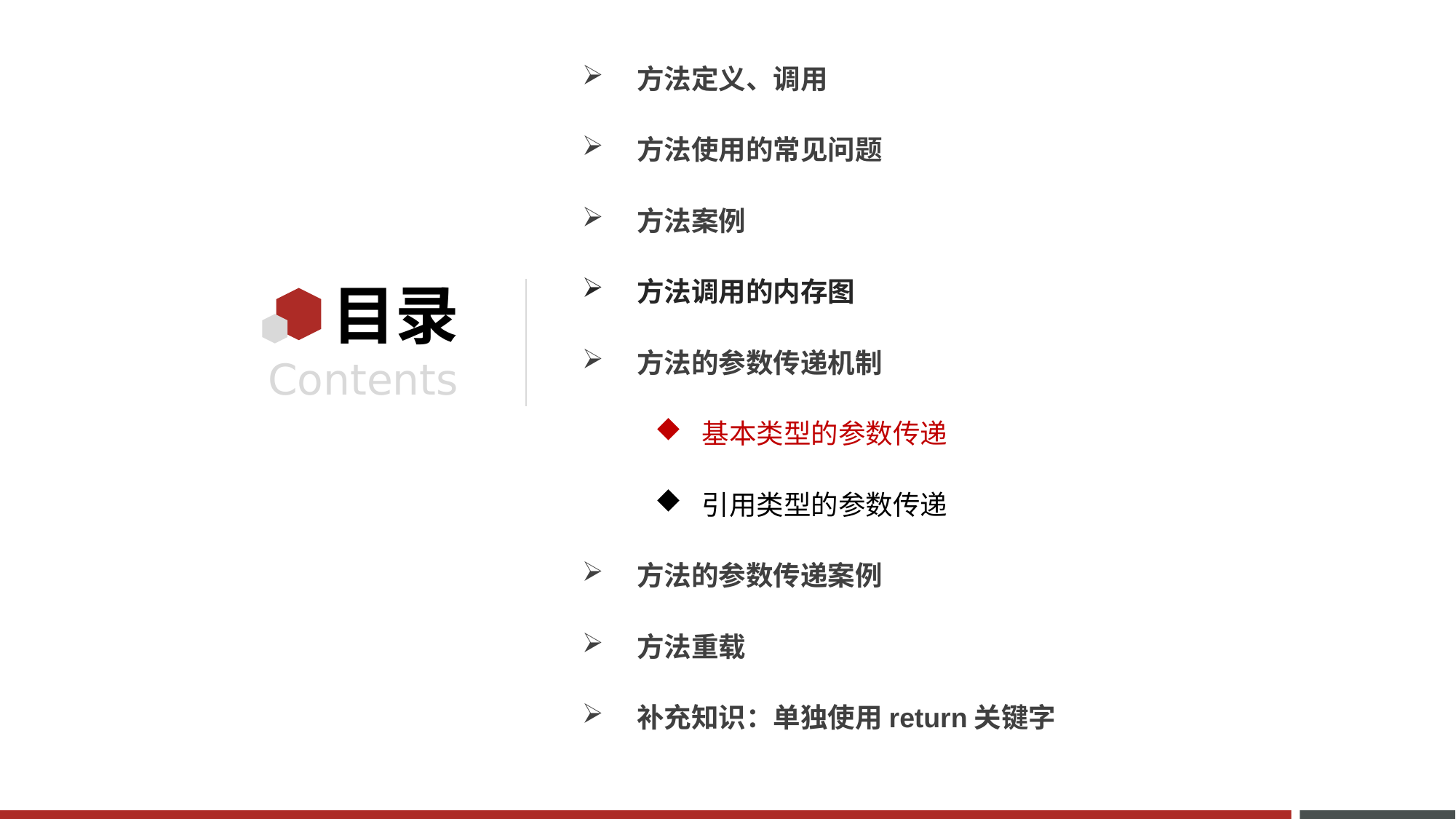

方法定义、调用
方法使用的常见问题
方法案例
方法调用的内存图
方法的参数传递机制
 基本类型的参数传递
 引用类型的参数传递
方法的参数传递案例
方法重载
补充知识：单独使用return关键字